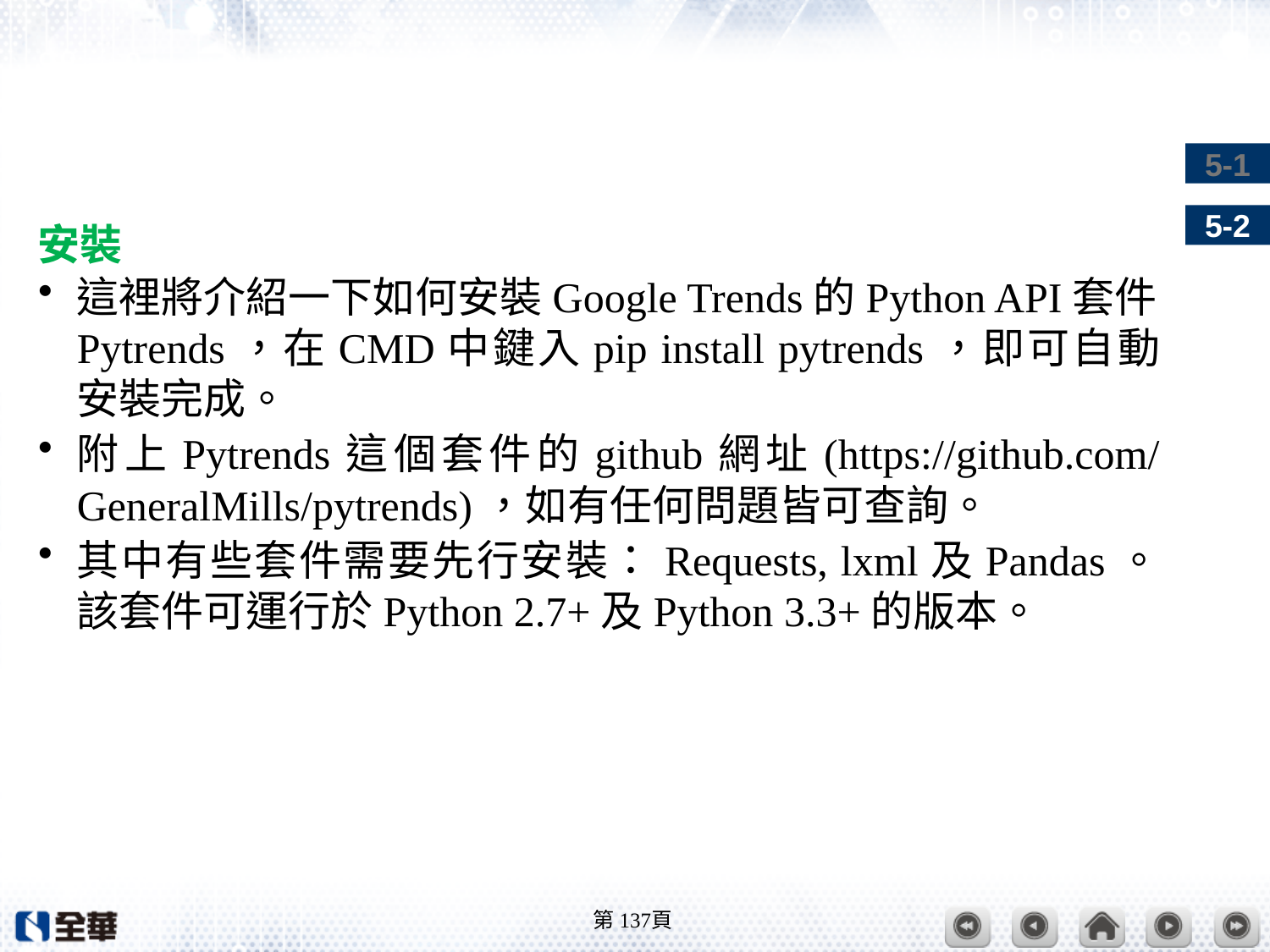

#
安裝
這裡將介紹一下如何安裝Google Trends的Python API套件Pytrends，在CMD中鍵入pip install pytrends，即可自動安裝完成。
附上Pytrends這個套件的github網址(https://github.com/GeneralMills/pytrends)，如有任何問題皆可查詢。
其中有些套件需要先行安裝：Requests, lxml及Pandas。該套件可運行於Python 2.7+及Python 3.3+的版本。